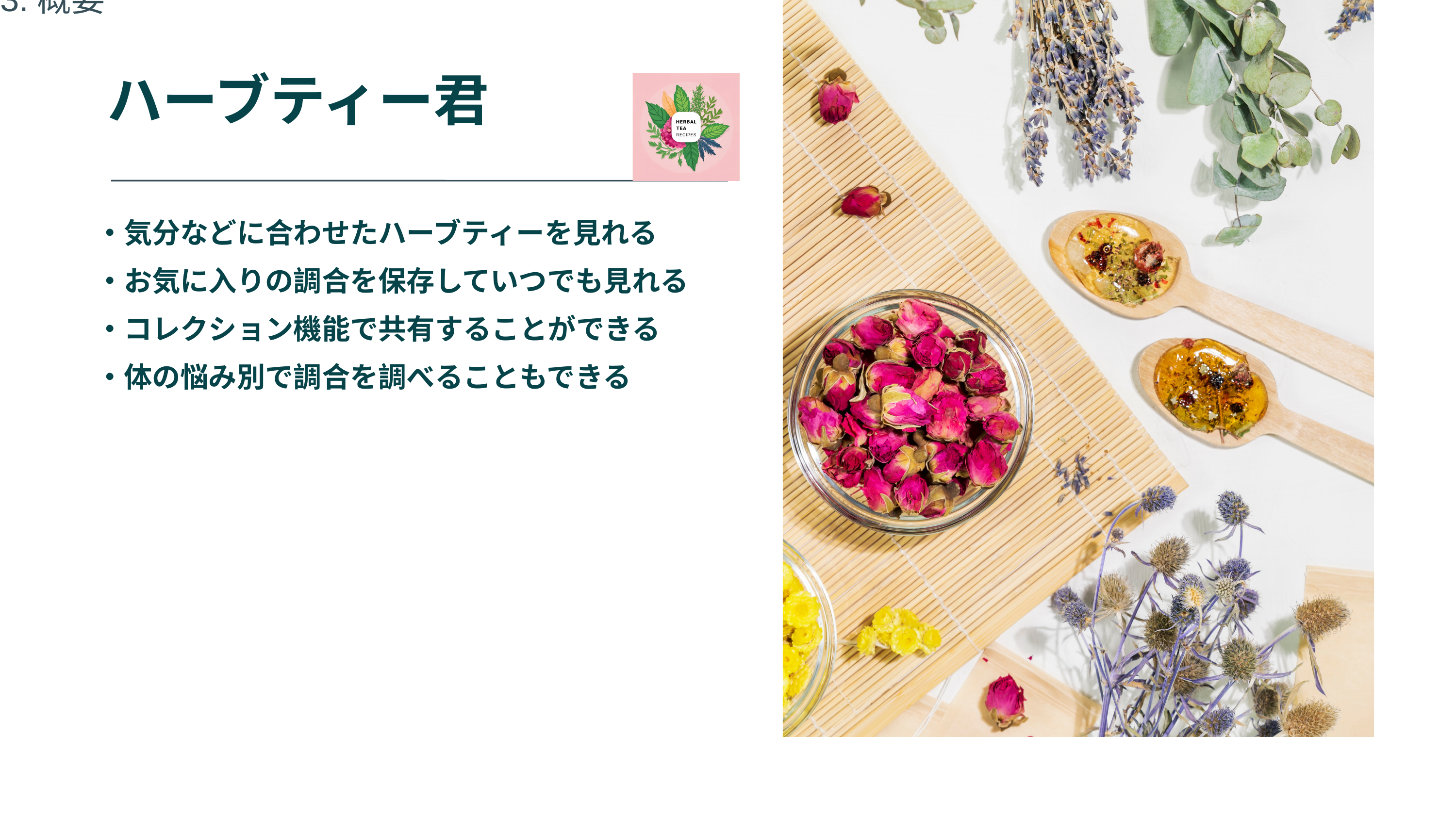

3.概要

ハーブティー君

・気分などに合わせたハーブティーを見れる
・お気に入りの調合を保存していつでも見れる
・コレクション機能で共有することができる
・体の悩み別で調合を調べることもできる